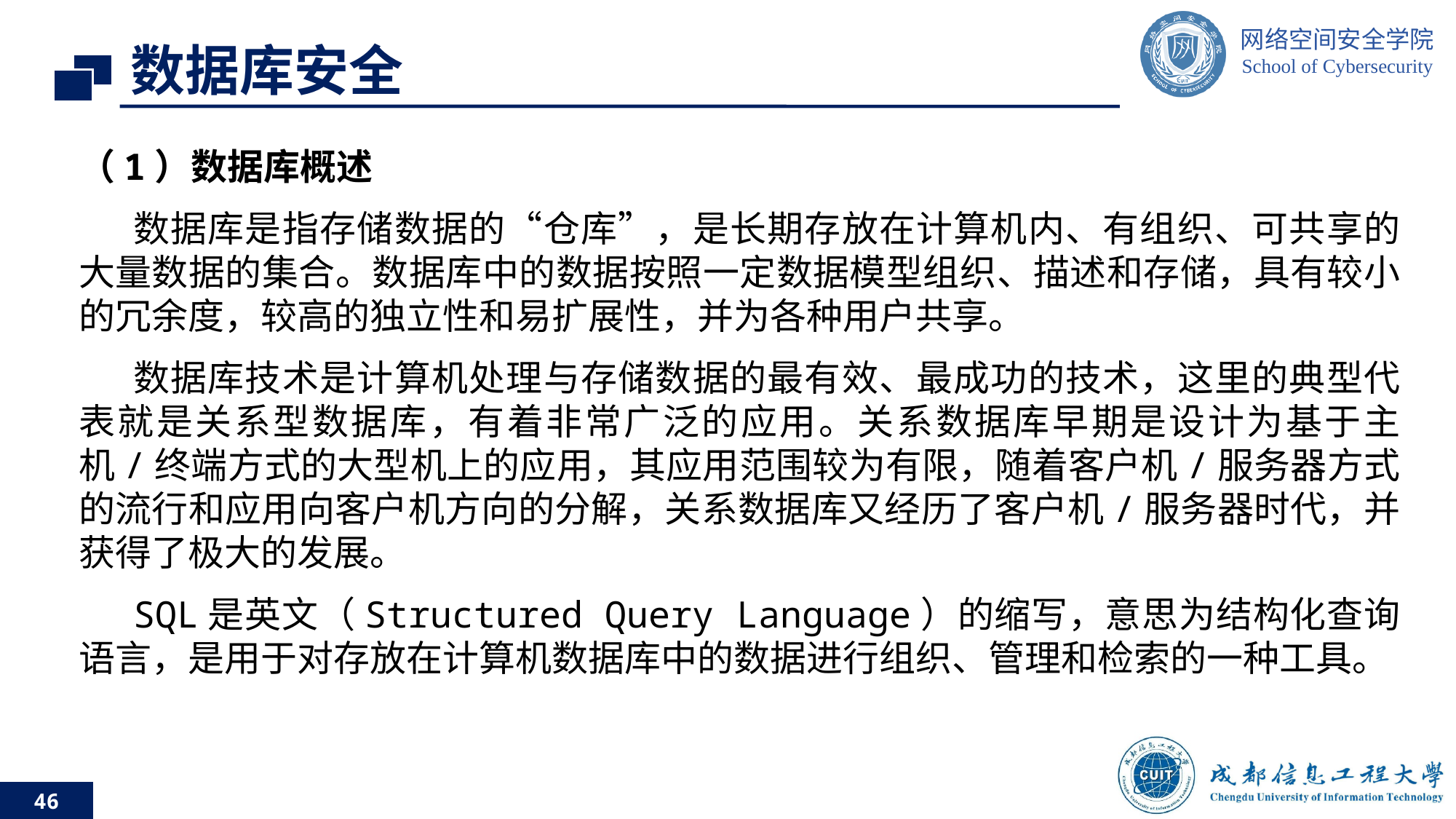

# 数据库安全
（1）数据库概述
数据库是指存储数据的“仓库”，是长期存放在计算机内、有组织、可共享的大量数据的集合。数据库中的数据按照一定数据模型组织、描述和存储，具有较小的冗余度，较高的独立性和易扩展性，并为各种用户共享。
数据库技术是计算机处理与存储数据的最有效、最成功的技术，这里的典型代表就是关系型数据库，有着非常广泛的应用。关系数据库早期是设计为基于主机/终端方式的大型机上的应用，其应用范围较为有限，随着客户机/服务器方式的流行和应用向客户机方向的分解，关系数据库又经历了客户机/服务器时代，并获得了极大的发展。
SQL是英文（Structured Query Language）的缩写，意思为结构化查询语言，是用于对存放在计算机数据库中的数据进行组织、管理和检索的一种工具。

46